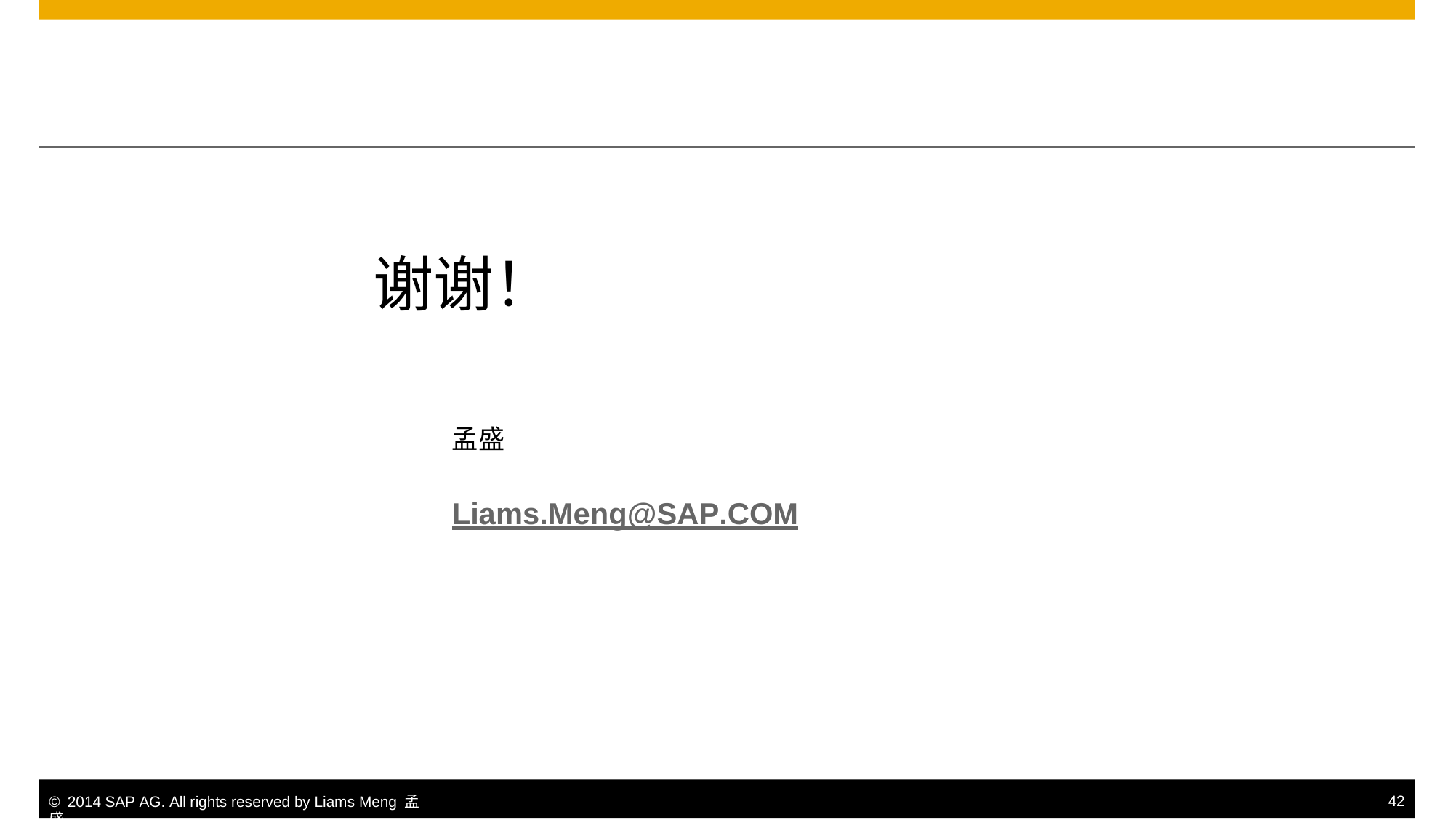

联系方式：

谢谢！
孟盛
Liams.Meng@SAP.COM

© 2014 SAP AG. All rights reserved by Liams Meng 孟盛.
42